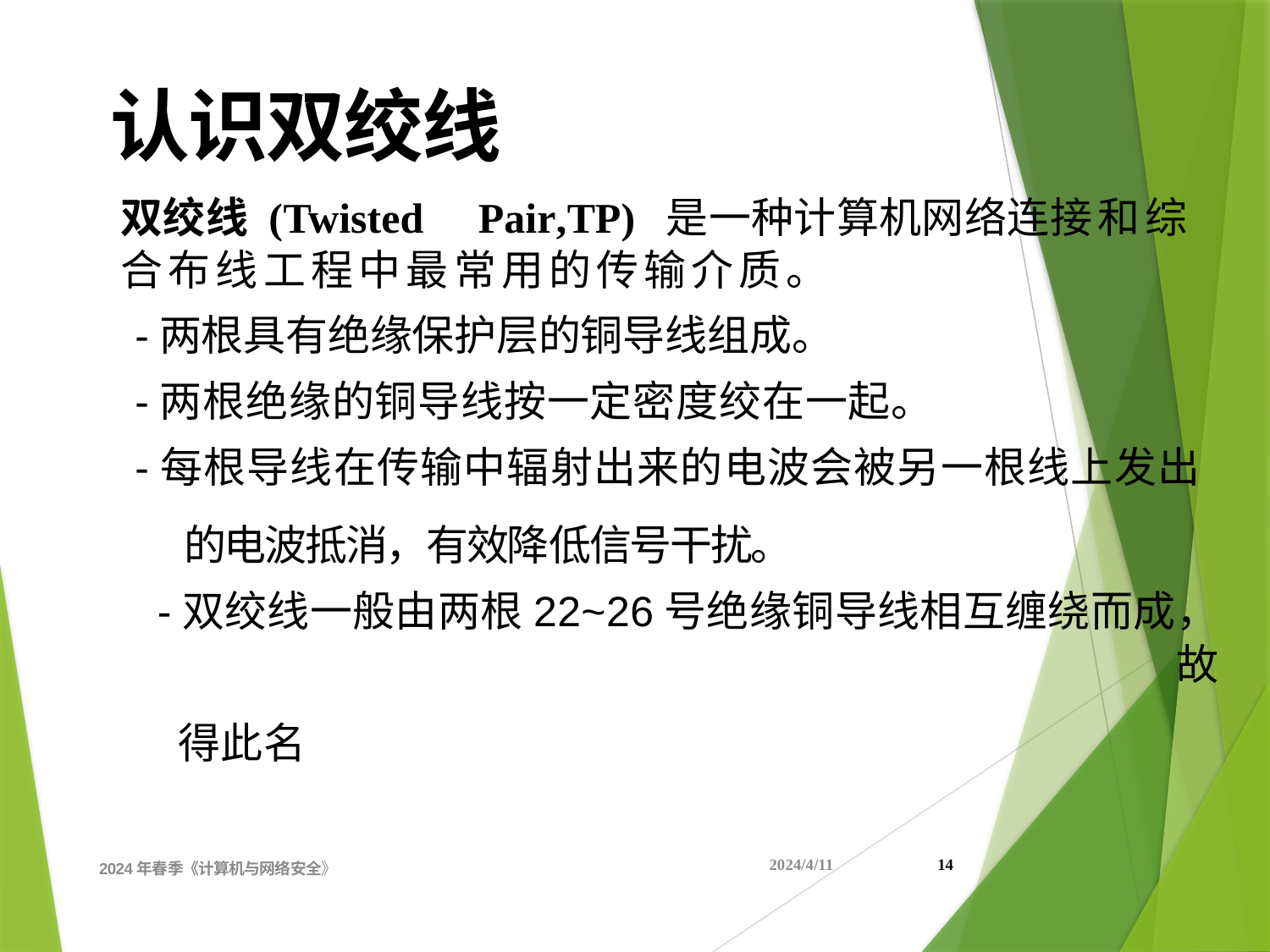

认识双绞线
双绞线 (Twisted     Pair,TP) 是一种计算机网络连接和综合布线工程中最常用的传输介质。
-两根具有绝缘保护层的铜导线组成。
-两根绝缘的铜导线按一定密度绞在一起。
-每根导线在传输中辐射出来的电波会被另一根线上发出
的电波抵消，有效降低信号干扰。
-双绞线一般由两根22~26号绝缘铜导线相互缠绕而成， 故
得此名

2024年春季《计算机与网络安全》
2024/4/11
14